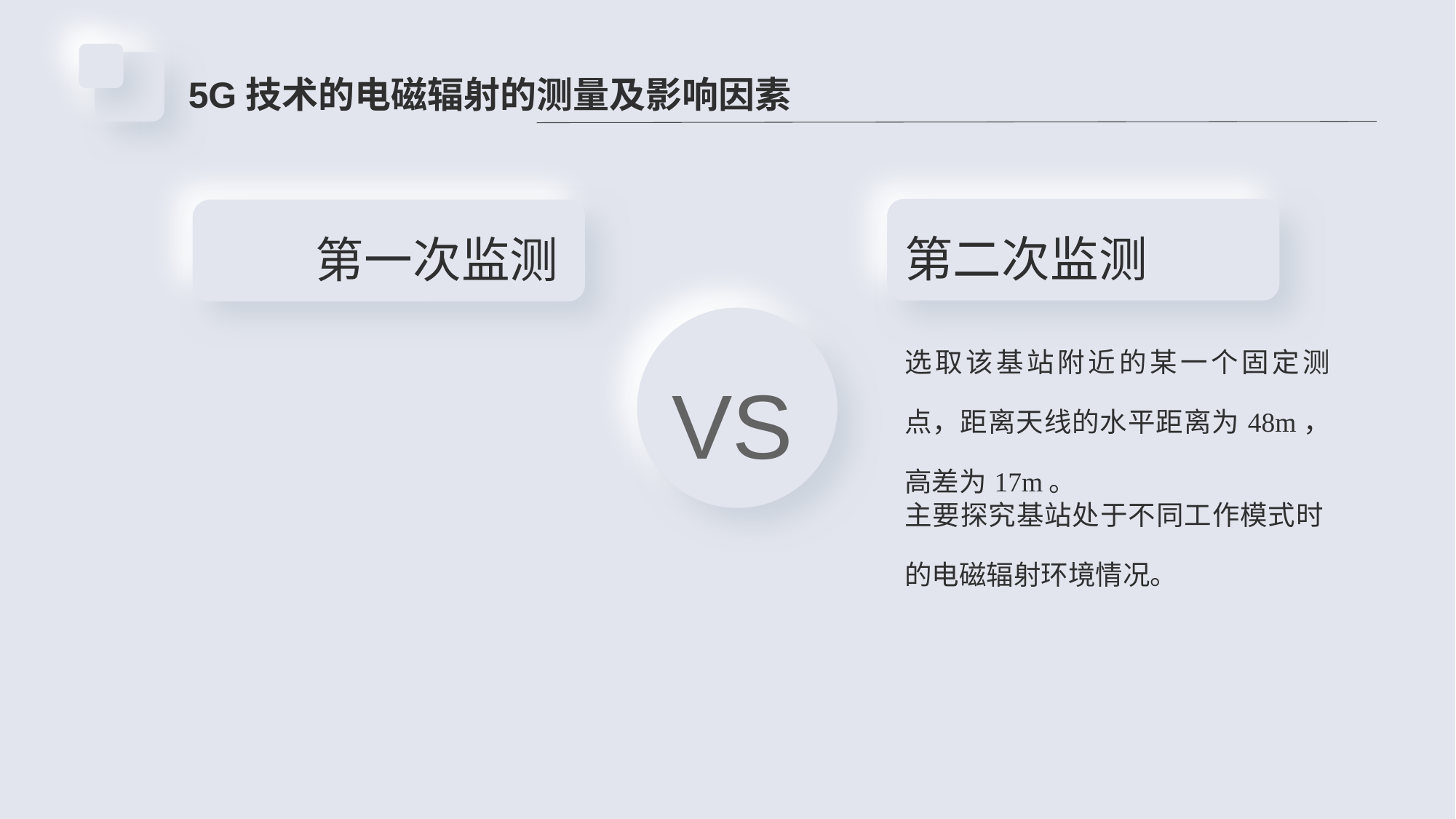

5G技术的电磁辐射的测量及影响因素

第二次监测

第一次监测

### Chart

| Category |
|---|

### Chart

| Category |
|---|

VS